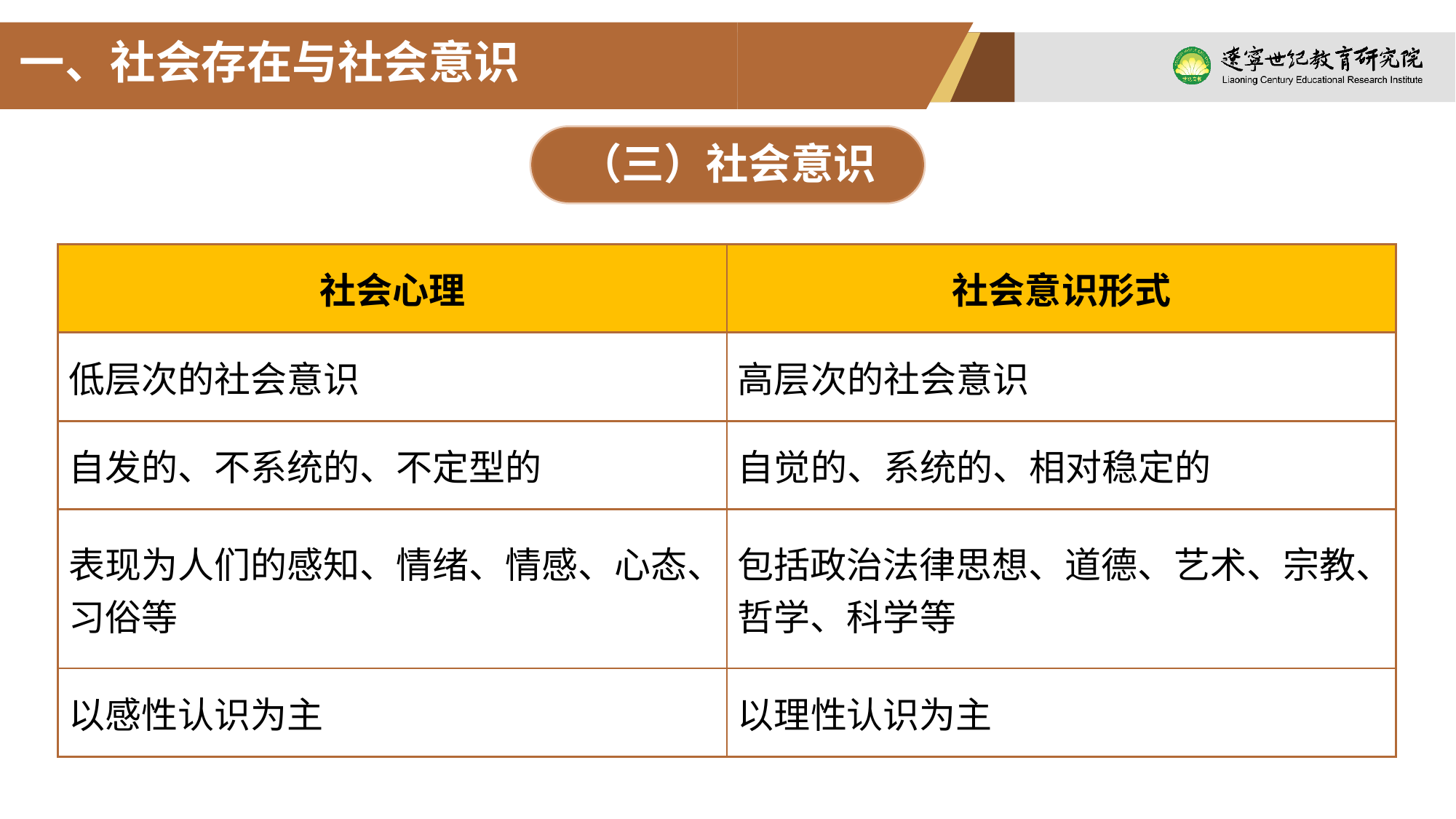

一、社会存在与社会意识
（三）社会意识
| 社会心理 | 社会意识形式 |
| --- | --- |
| 低层次的社会意识 | 高层次的社会意识 |
| 自发的、不系统的、不定型的 | 自觉的、系统的、相对稳定的 |
| 表现为人们的感知、情绪、情感、心态、习俗等 | 包括政治法律思想、道德、艺术、宗教、哲学、科学等 |
| 以感性认识为主 | 以理性认识为主 |